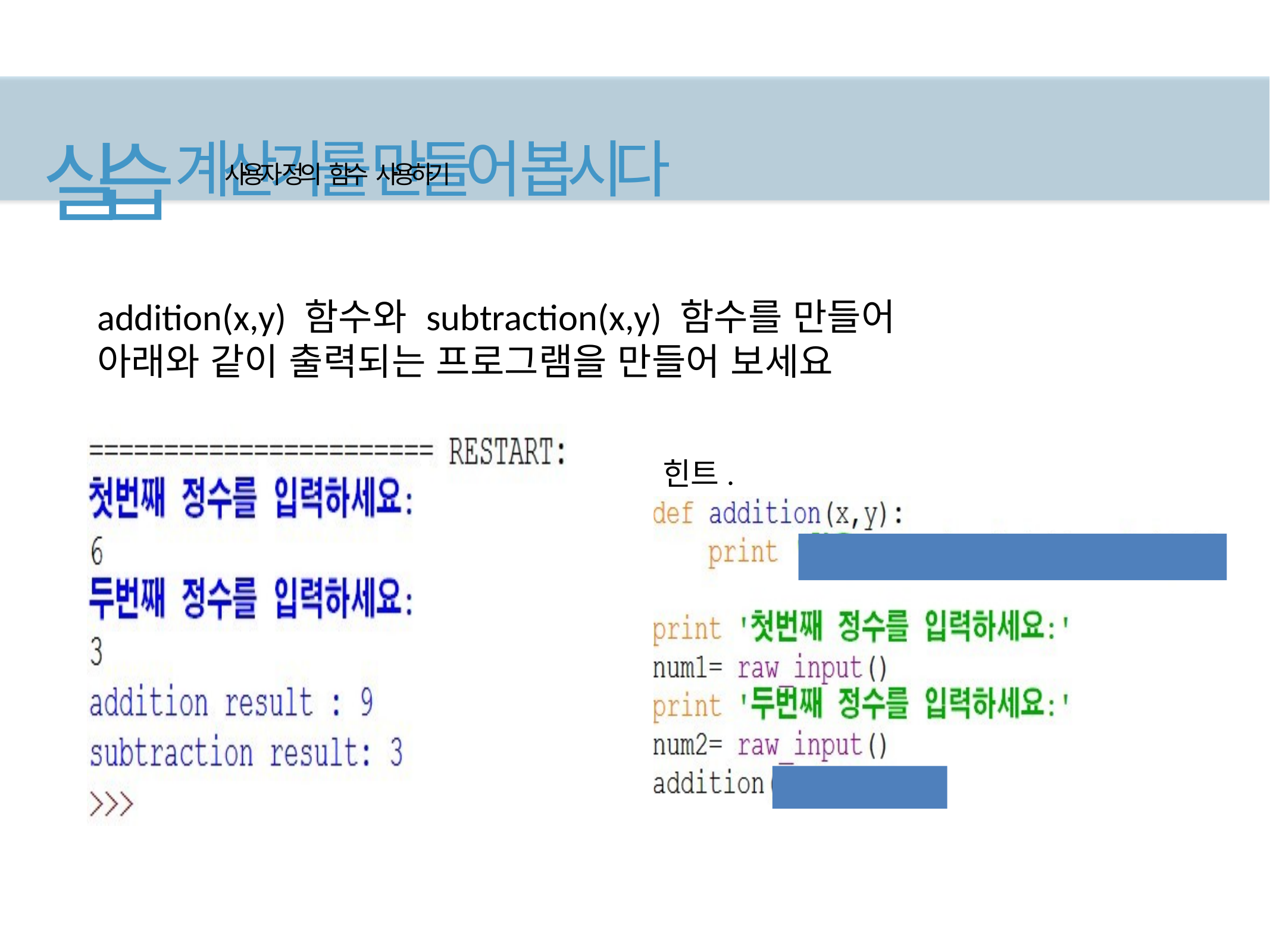

# 실습 계산기를 만들어 봅시다

사용자   정의    함수 사용하기
addition(x,y) 함수와 subtraction(x,y) 함수를 만들어
아래와 같이 출력되는 프로그램을 만들어 보세요

힌트.